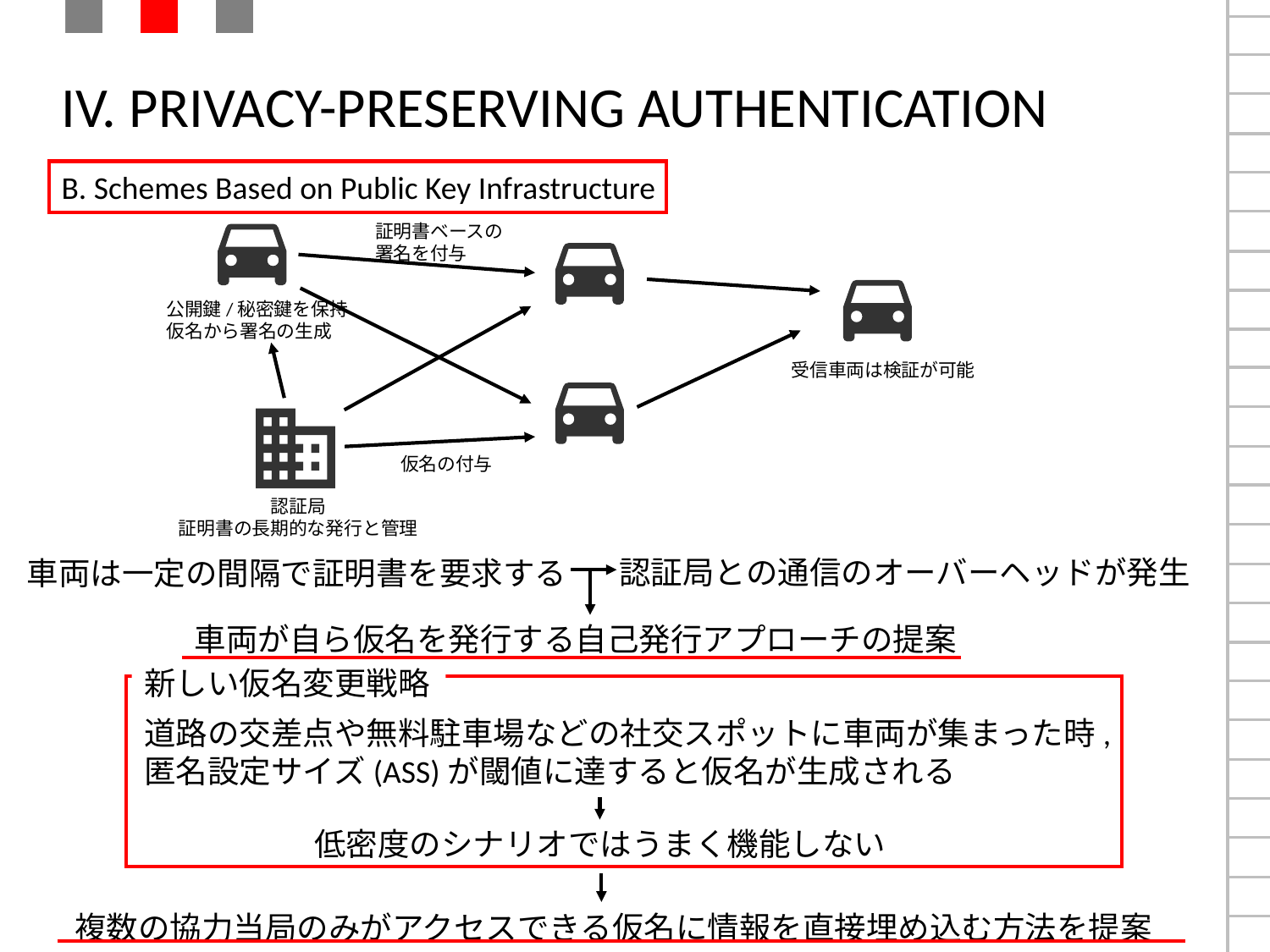

# IV. PRIVACY-PRESERVING AUTHENTICATION
B. Schemes Based on Public Key Infrastructure

証明書ベースの署名を付与

公開鍵/秘密鍵を保持
仮名から署名の生成
受信車両は検証が可能

仮名の付与
認証局
証明書の長期的な発行と管理
認証局との通信のオーバーヘッドが発生
車両は一定の間隔で証明書を要求する
車両が自ら仮名を発行する自己発行アプローチの提案
新しい仮名変更戦略

道路の交差点や無料駐車場などの社交スポットに車両が集まった時,
匿名設定サイズ(ASS)が閾値に達すると仮名が生成される
低密度のシナリオではうまく機能しない
複数の協力当局のみがアクセスできる仮名に情報を直接埋め込む方法を提案